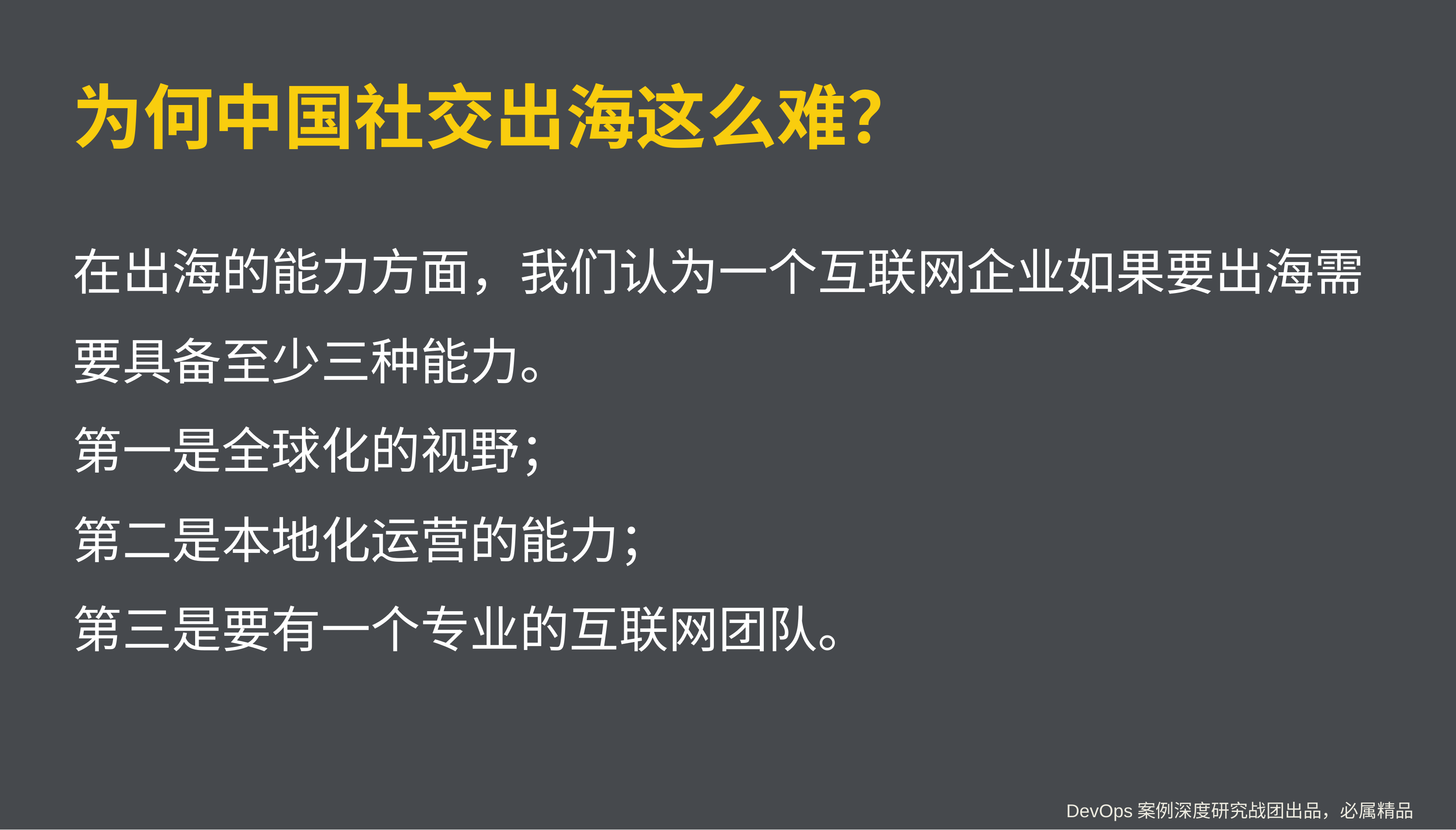

# 为何中国社交出海这么难？
在出海的能力方面，我们认为一个互联网企业如果要出海需要具备至少三种能力。
第一是全球化的视野；
第二是本地化运营的能力；
第三是要有一个专业的互联网团队。